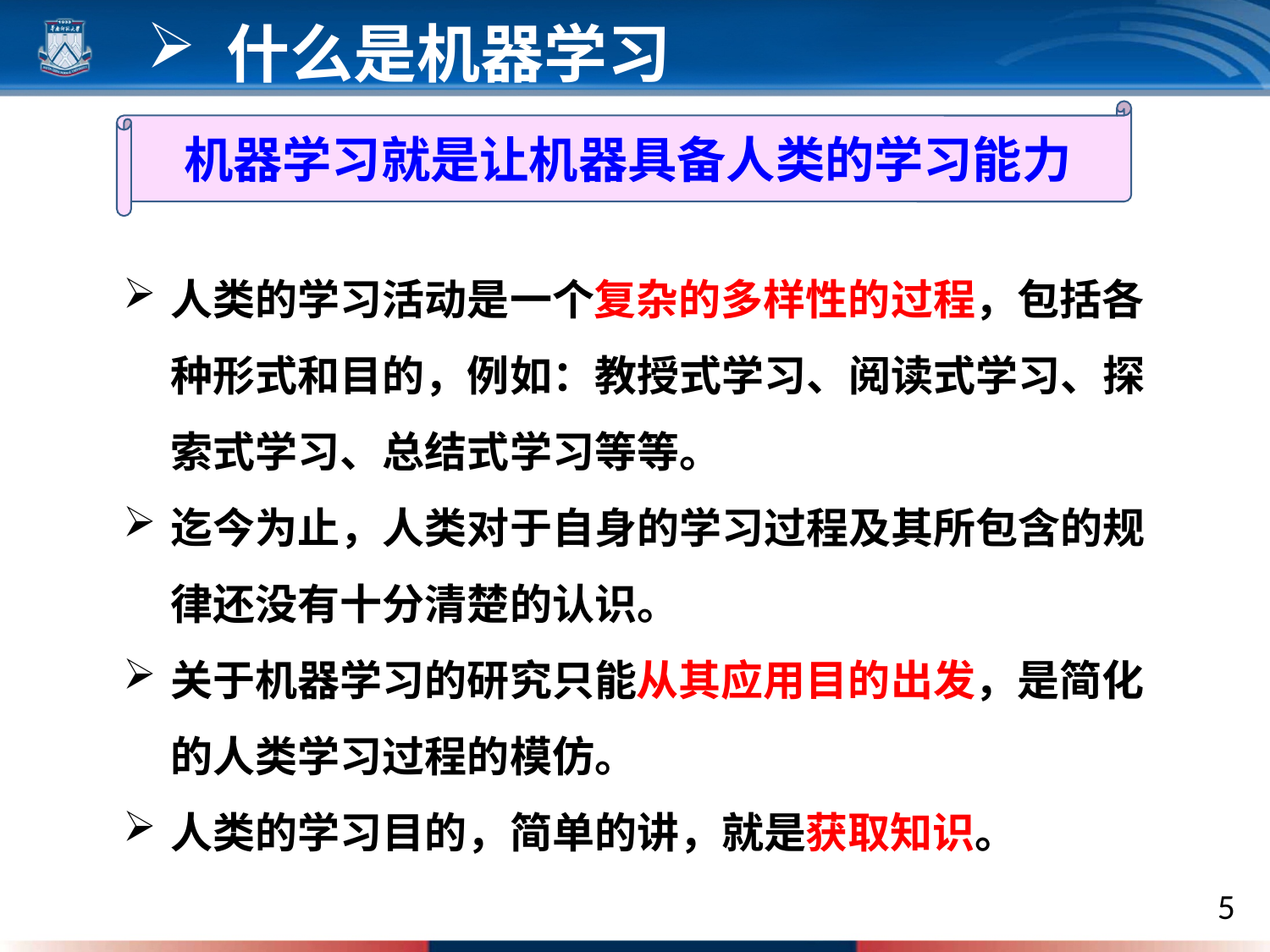

什么是机器学习
机器学习就是让机器具备人类的学习能力
人类的学习活动是一个复杂的多样性的过程，包括各种形式和目的，例如：教授式学习、阅读式学习、探索式学习、总结式学习等等。
迄今为止，人类对于自身的学习过程及其所包含的规律还没有十分清楚的认识。
关于机器学习的研究只能从其应用目的出发，是简化的人类学习过程的模仿。
人类的学习目的，简单的讲，就是获取知识。